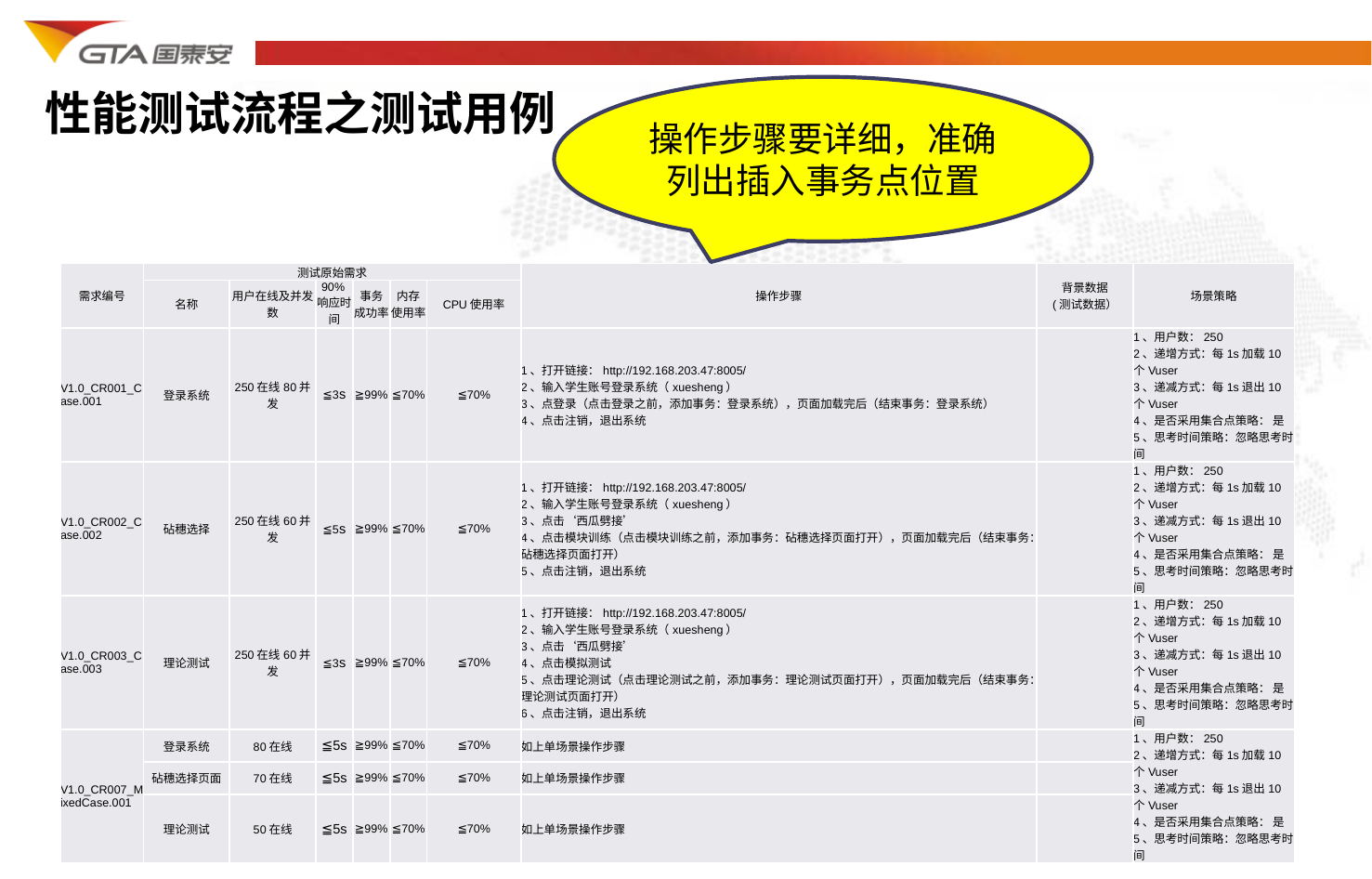

性能测试流程之测试用例
操作步骤要详细，准确列出插入事务点位置
| 需求编号 | 测试原始需求 |  |  |  |  |  | 操作步骤 | 背景数据 (测试数据） | 场景策略 |
| --- | --- | --- | --- | --- | --- | --- | --- | --- | --- |
|  | 名称 | 用户在线及并发数 | 90%响应时间 | 事务 成功率 | 内存 使用率 | CPU使用率 |  |  |  |
| V1.0\_CR001\_Case.001 | 登录系统 | 250在线80并发 | ≦3s | ≧99% | ≦70% | ≦70% | 1、打开链接：http://192.168.203.47:8005/ 2、输入学生账号登录系统（xuesheng） 3、点登录（点击登录之前，添加事务：登录系统），页面加载完后（结束事务：登录系统） 4、点击注销，退出系统 |  | 1、用户数：250 2、递增方式：每1s加载10个Vuser 3、递减方式：每1s退出10个Vuser 4、是否采用集合点策略： 是 5、思考时间策略：忽略思考时间 |
| V1.0\_CR002\_Case.002 | 砧穗选择 | 250在线60并发 | ≦5s | ≧99% | ≦70% | ≦70% | 1、打开链接：http://192.168.203.47:8005/ 2、输入学生账号登录系统（xuesheng） 3、点击‘西瓜劈接’ 4、点击模块训练（点击模块训练之前，添加事务：砧穗选择页面打开），页面加载完后（结束事务：砧穗选择页面打开） 5、点击注销，退出系统 |  | 1、用户数：250 2、递增方式：每1s加载10个Vuser 3、递减方式：每1s退出10个Vuser 4、是否采用集合点策略： 是 5、思考时间策略：忽略思考时间 |
| V1.0\_CR003\_Case.003 | 理论测试 | 250在线60并发 | ≦3s | ≧99% | ≦70% | ≦70% | 1、打开链接：http://192.168.203.47:8005/ 2、输入学生账号登录系统（xuesheng） 3、点击‘西瓜劈接’ 4、点击模拟测试 5、点击理论测试（点击理论测试之前，添加事务：理论测试页面打开），页面加载完后（结束事务：理论测试页面打开） 6、点击注销，退出系统 |  | 1、用户数：250 2、递增方式：每1s加载10个Vuser 3、递减方式：每1s退出10个Vuser 4、是否采用集合点策略： 是 5、思考时间策略：忽略思考时间 |
| V1.0\_CR007\_MixedCase.001 | 登录系统 | 80在线 | ≦5s | ≧99% | ≦70% | ≦70% | 如上单场景操作步骤 |  | 1、用户数：250 2、递增方式：每1s加载10个Vuser 3、递减方式：每1s退出10个Vuser 4、是否采用集合点策略： 是 5、思考时间策略：忽略思考时间 |
|  | 砧穗选择页面 | 70在线 | ≦5s | ≧99% | ≦70% | ≦70% | 如上单场景操作步骤 |  |  |
|  | 理论测试 | 50在线 | ≦5s | ≧99% | ≦70% | ≦70% | 如上单场景操作步骤 |  |  |